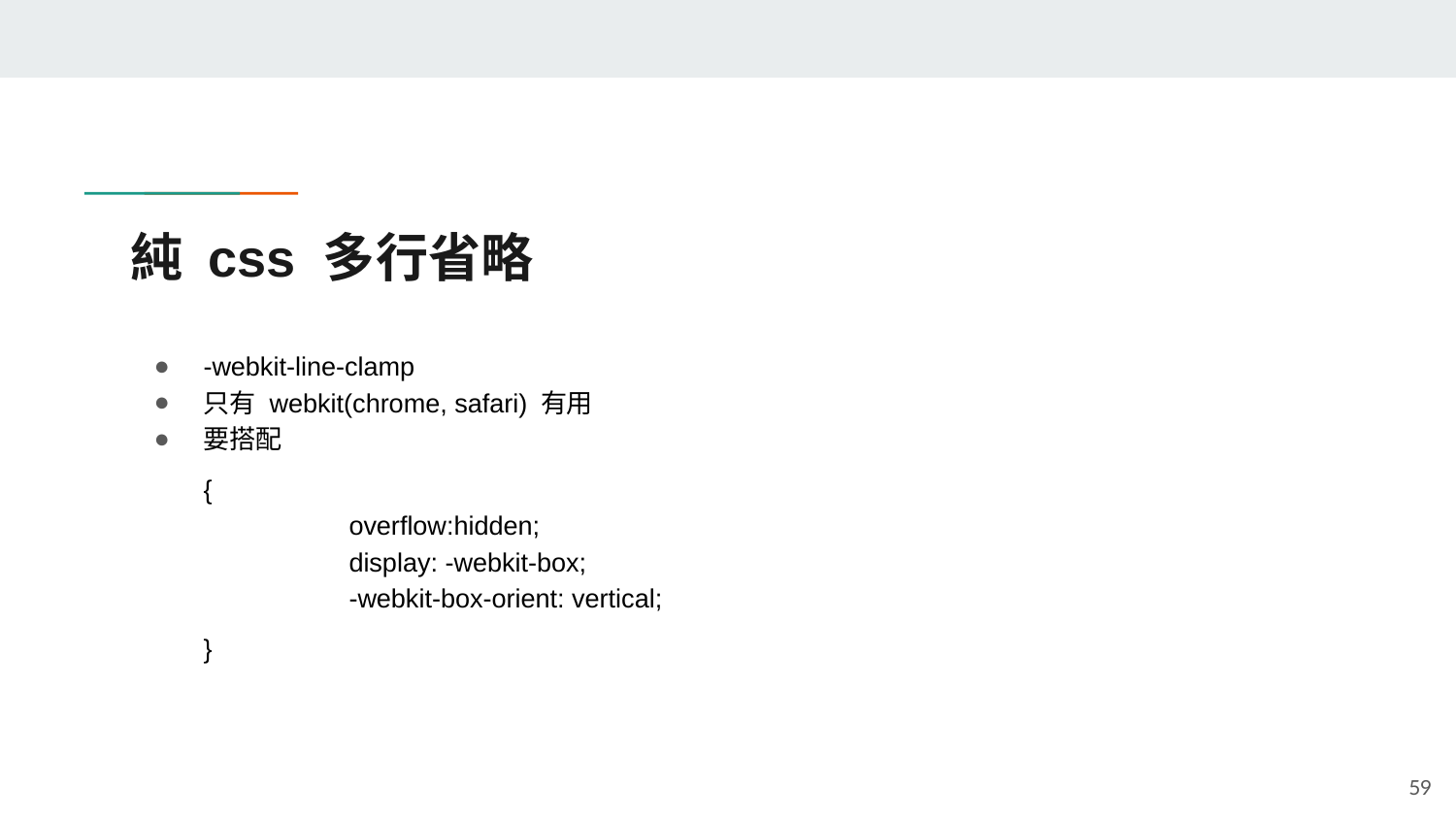

# 純 css 多行省略
-webkit-line-clamp
只有 webkit(chrome, safari) 有用
要搭配
{
	overflow:hidden;
	display: -webkit-box;
	-webkit-box-orient: vertical;
}

59